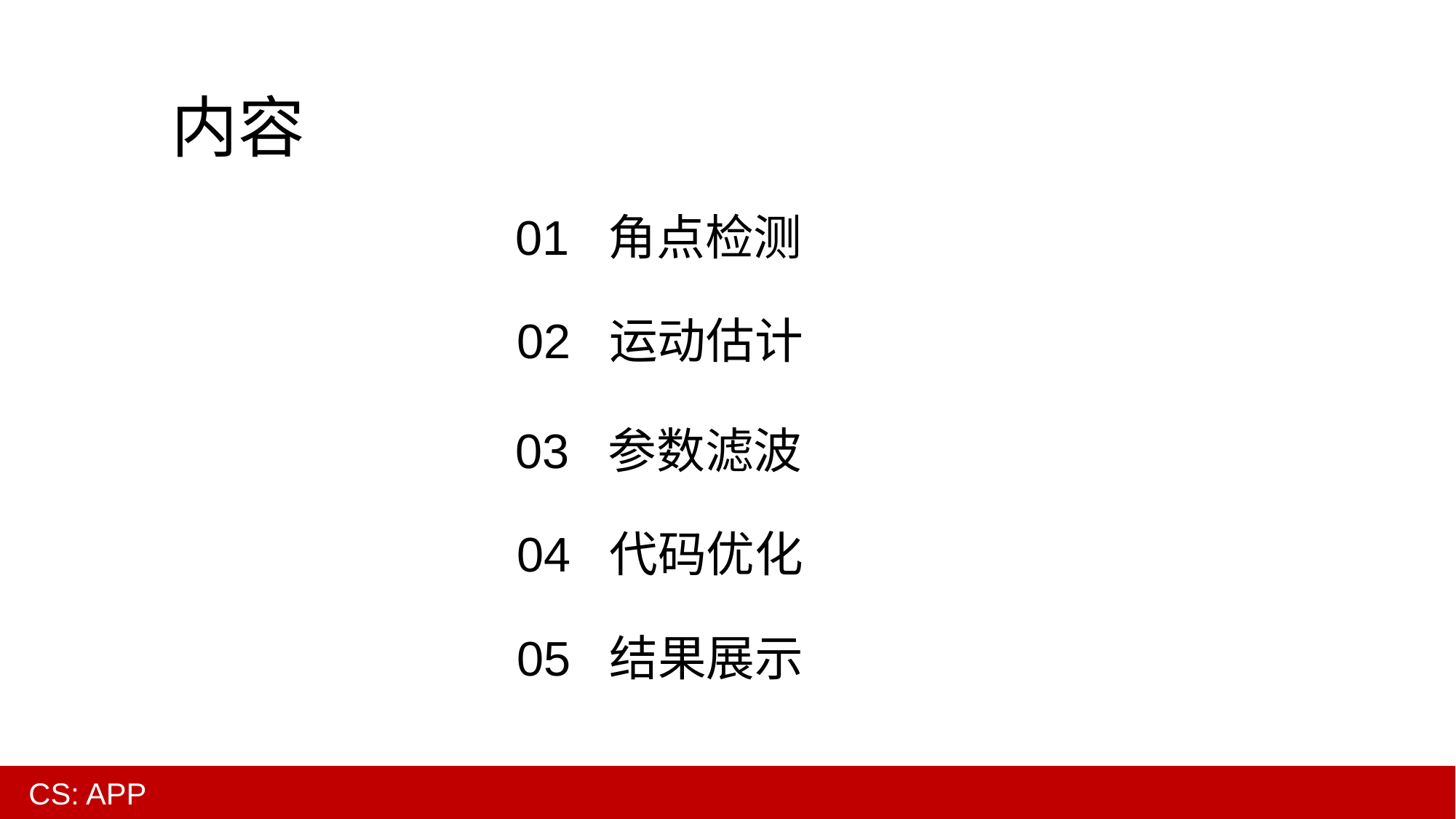

# 内容

01  角点检测
02  运动估计
03  参数滤波
04  代码优化
05  结果展示

CS: APP